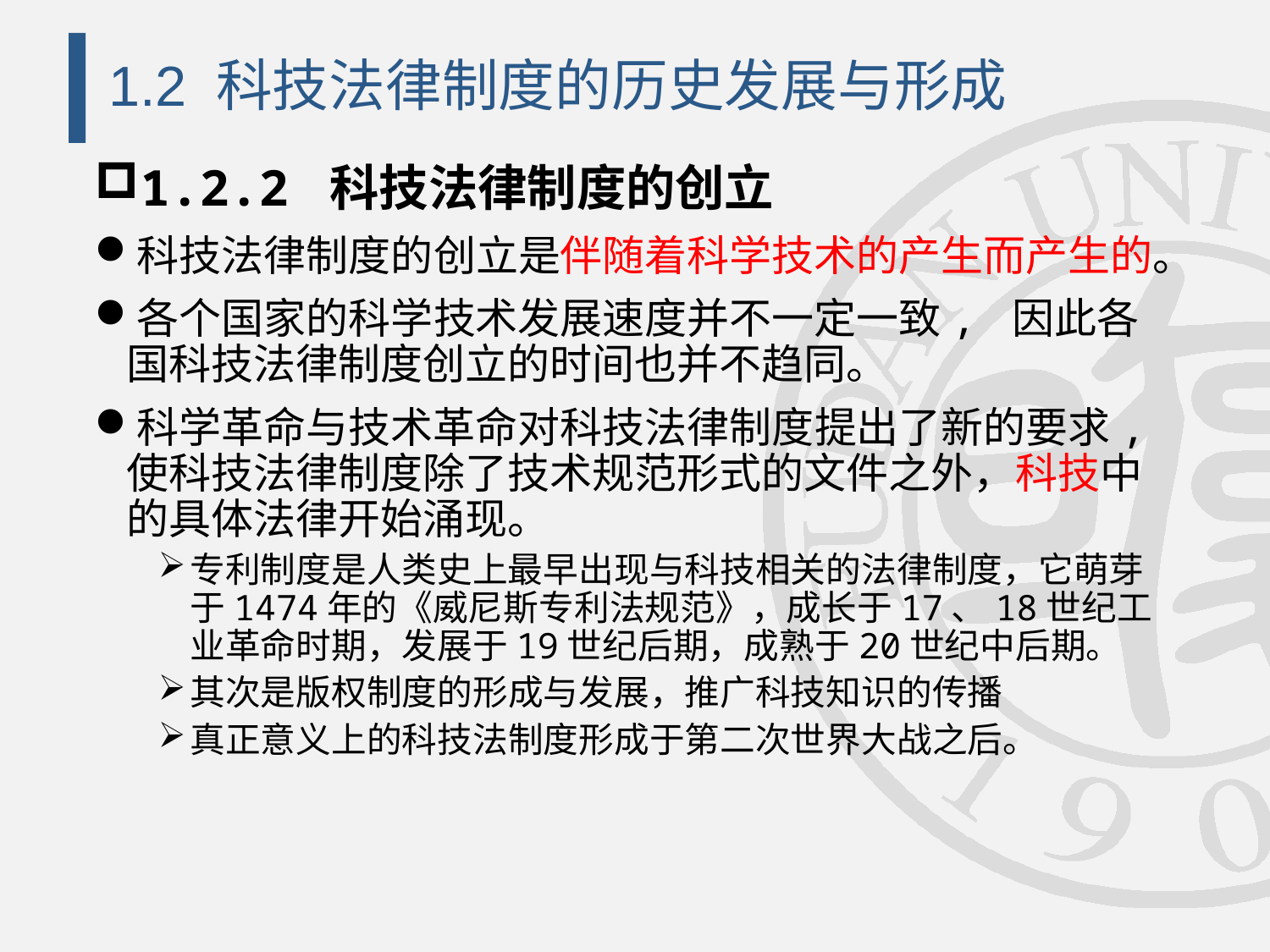

# 1.2 科技法律制度的历史发展与形成
1.2.2 科技法律制度的创立
科技法律制度的创立是伴随着科学技术的产生而产生的。
各个国家的科学技术发展速度并不一定一致, 因此各国科技法律制度创立的时间也并不趋同。
科学革命与技术革命对科技法律制度提出了新的要求, 使科技法律制度除了技术规范形式的文件之外，科技中的具体法律开始涌现。
专利制度是人类史上最早出现与科技相关的法律制度，它萌芽于1474年的《威尼斯专利法规范》，成长于17、18世纪工业革命时期，发展于19世纪后期，成熟于20世纪中后期。
其次是版权制度的形成与发展，推广科技知识的传播
真正意义上的科技法制度形成于第二次世界大战之后。